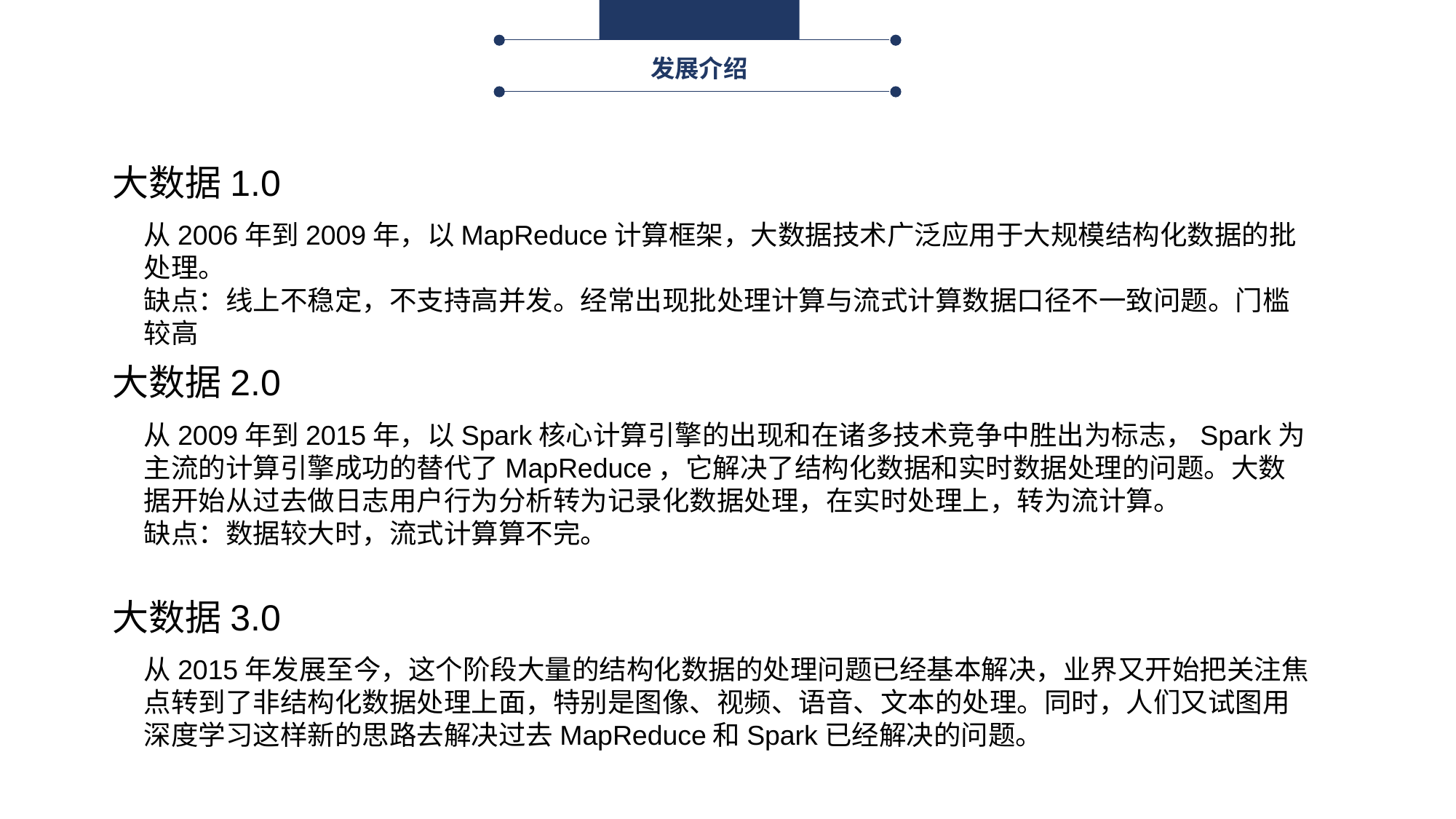

发展介绍
大数据1.0
从2006年到2009年，以MapReduce计算框架，大数据技术广泛应用于大规模结构化数据的批处理。
缺点：线上不稳定，不支持高并发。经常出现批处理计算与流式计算数据口径不一致问题。门槛较高
大数据2.0
从2009年到2015年，以Spark核心计算引擎的出现和在诸多技术竞争中胜出为标志，Spark为主流的计算引擎成功的替代了MapReduce，它解决了结构化数据和实时数据处理的问题。大数据开始从过去做日志用户行为分析转为记录化数据处理，在实时处理上，转为流计算。
缺点：数据较大时，流式计算算不完。
大数据3.0
从2015年发展至今，这个阶段大量的结构化数据的处理问题已经基本解决，业界又开始把关注焦点转到了非结构化数据处理上面，特别是图像、视频、语音、文本的处理。同时，人们又试图用深度学习这样新的思路去解决过去MapReduce和Spark已经解决的问题。